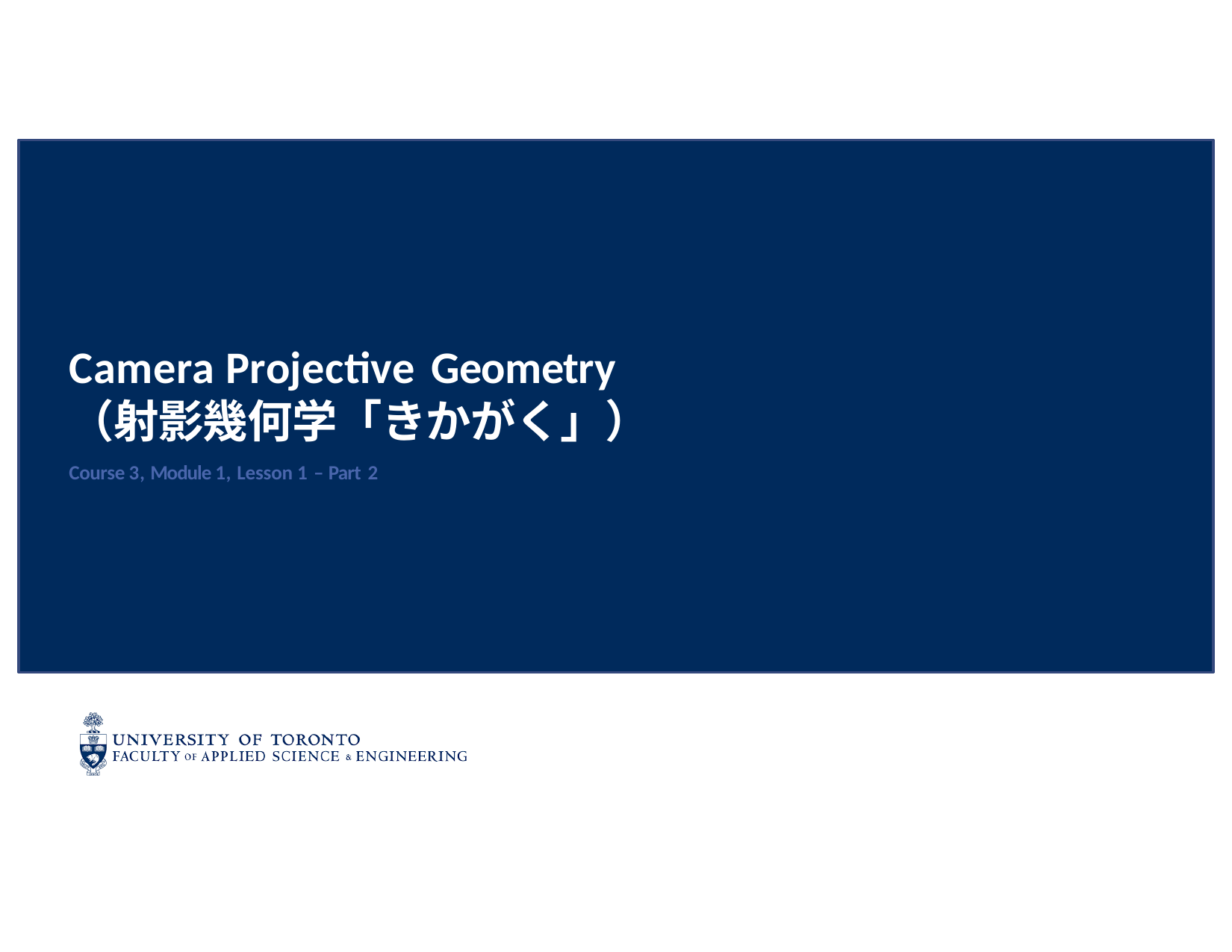

# Camera Projective Geometry（射影幾何学「きかがく」）
Course 3, Module 1, Lesson 1 – Part 2